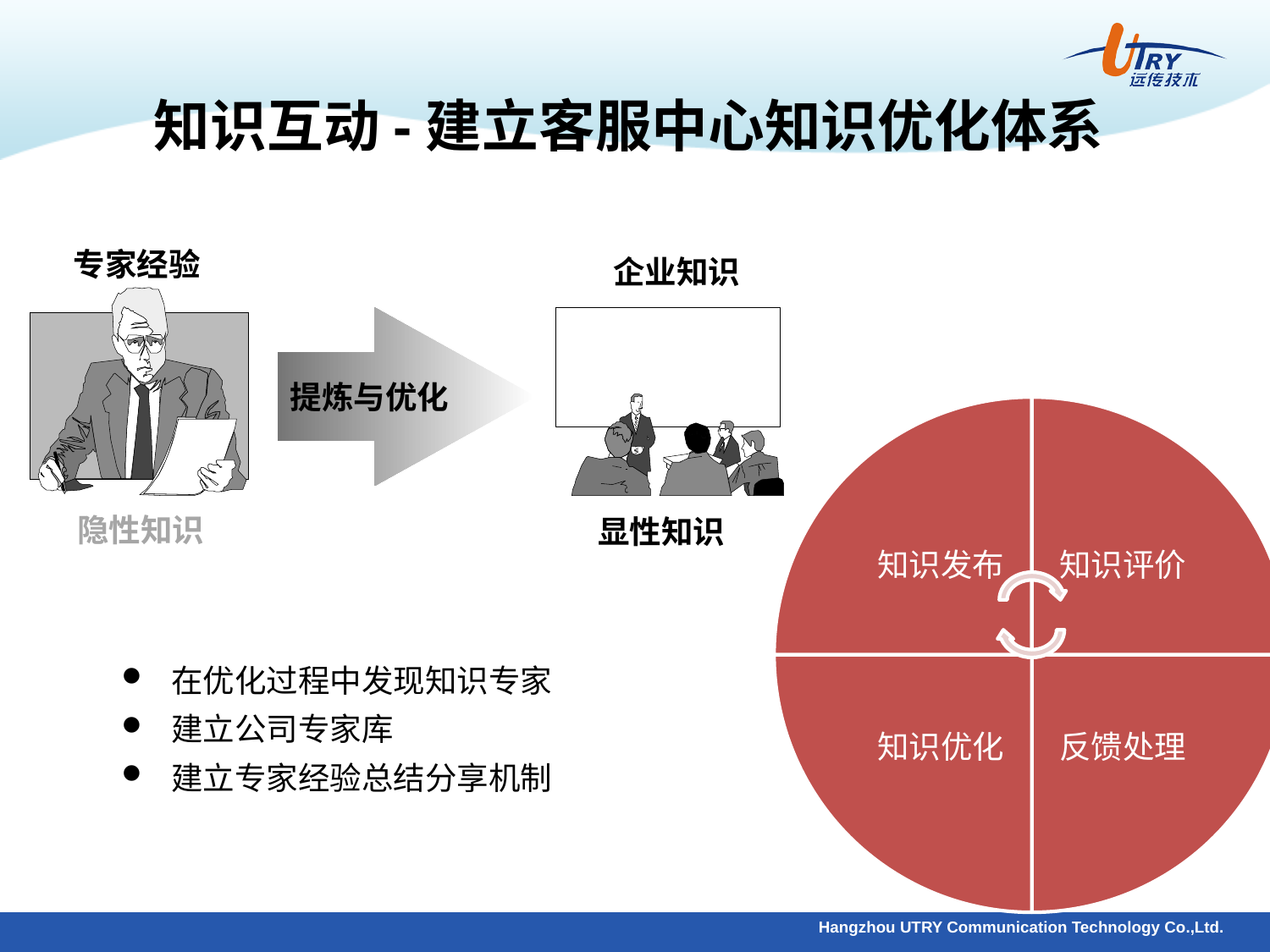

知识互动-建立客服中心知识优化体系
专家经验
企业知识

提炼与优化

知识发布
知识评价
反馈处理
知识优化
隐性知识
显性知识
在优化过程中发现知识专家
建立公司专家库
建立专家经验总结分享机制